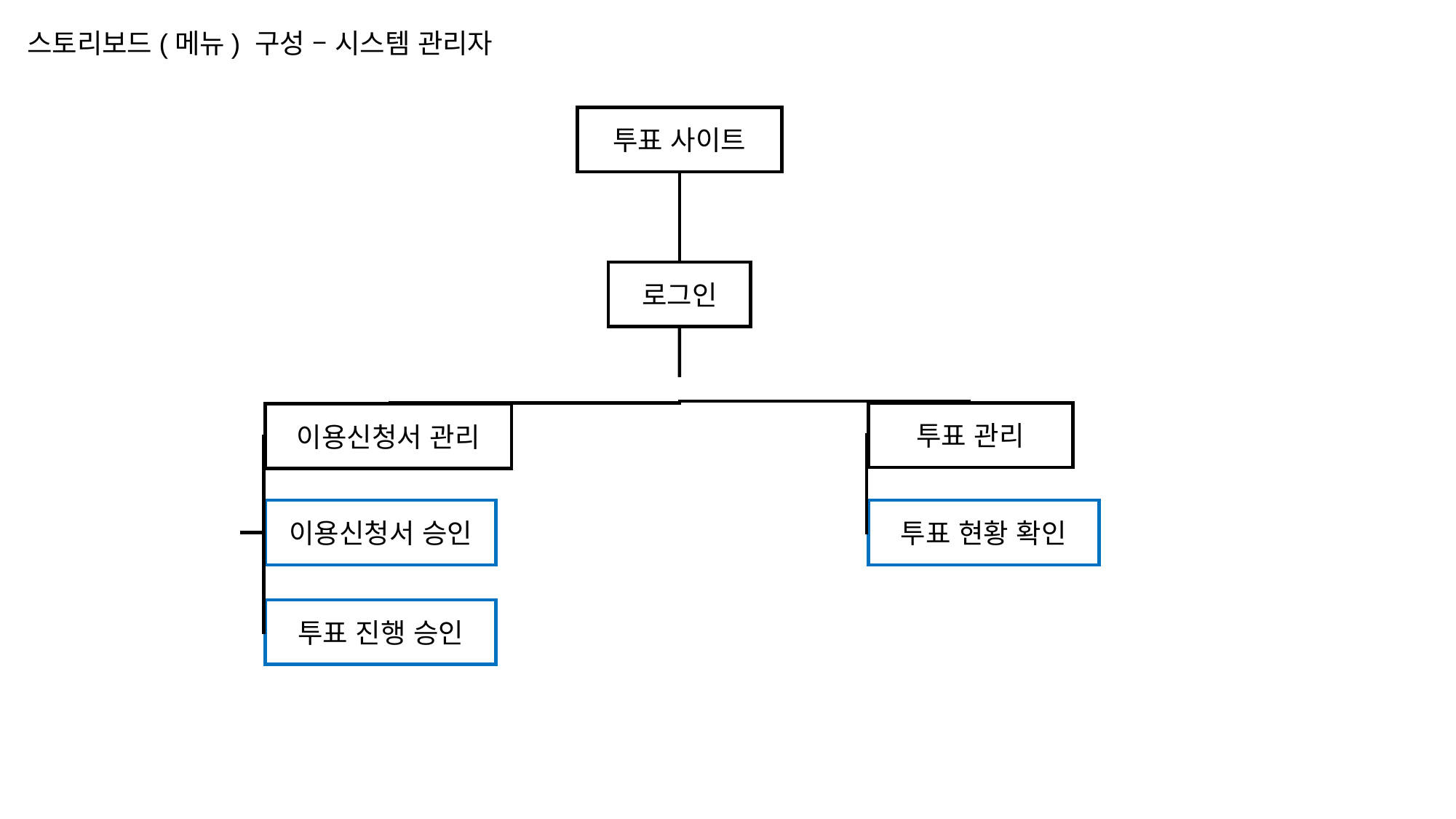

스토리보드(메뉴) 구성 – 시스템 관리자
투표 사이트
로그인
투표 관리
이용신청서 관리
이용신청서 승인
투표 현황 확인
투표 진행 승인